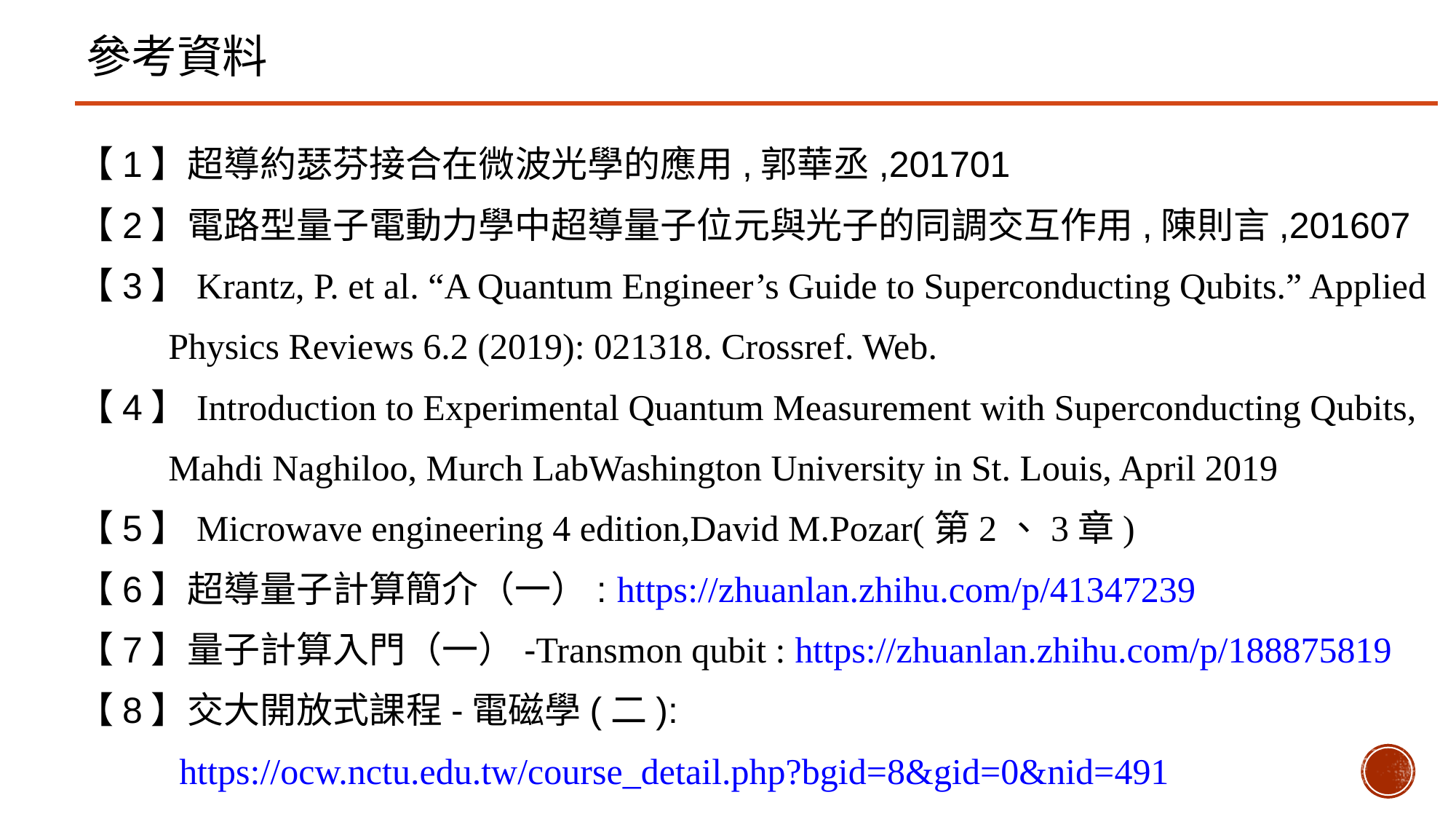

參考資料
【1】超導約瑟芬接合在微波光學的應用,郭華丞,201701
【2】電路型量子電動力學中超導量子位元與光子的同調交互作用,陳則言,201607
【3】Krantz, P. et al. “A Quantum Engineer’s Guide to Superconducting Qubits.” Applied
          Physics Reviews 6.2 (2019): 021318. Crossref. Web.
【4】Introduction to Experimental Quantum Measurement with Superconducting Qubits,
          Mahdi Naghiloo, Murch LabWashington University in St. Louis, April 2019
【5】Microwave engineering 4 edition,David M.Pozar(第2、3章)
【6】超導量子計算簡介（一）: https://zhuanlan.zhihu.com/p/41347239
【7】量子計算入門（一）-Transmon qubit : https://zhuanlan.zhihu.com/p/188875819
【8】交大開放式課程-電磁學(二):
          https://ocw.nctu.edu.tw/course_detail.php?bgid=8&gid=0&nid=491